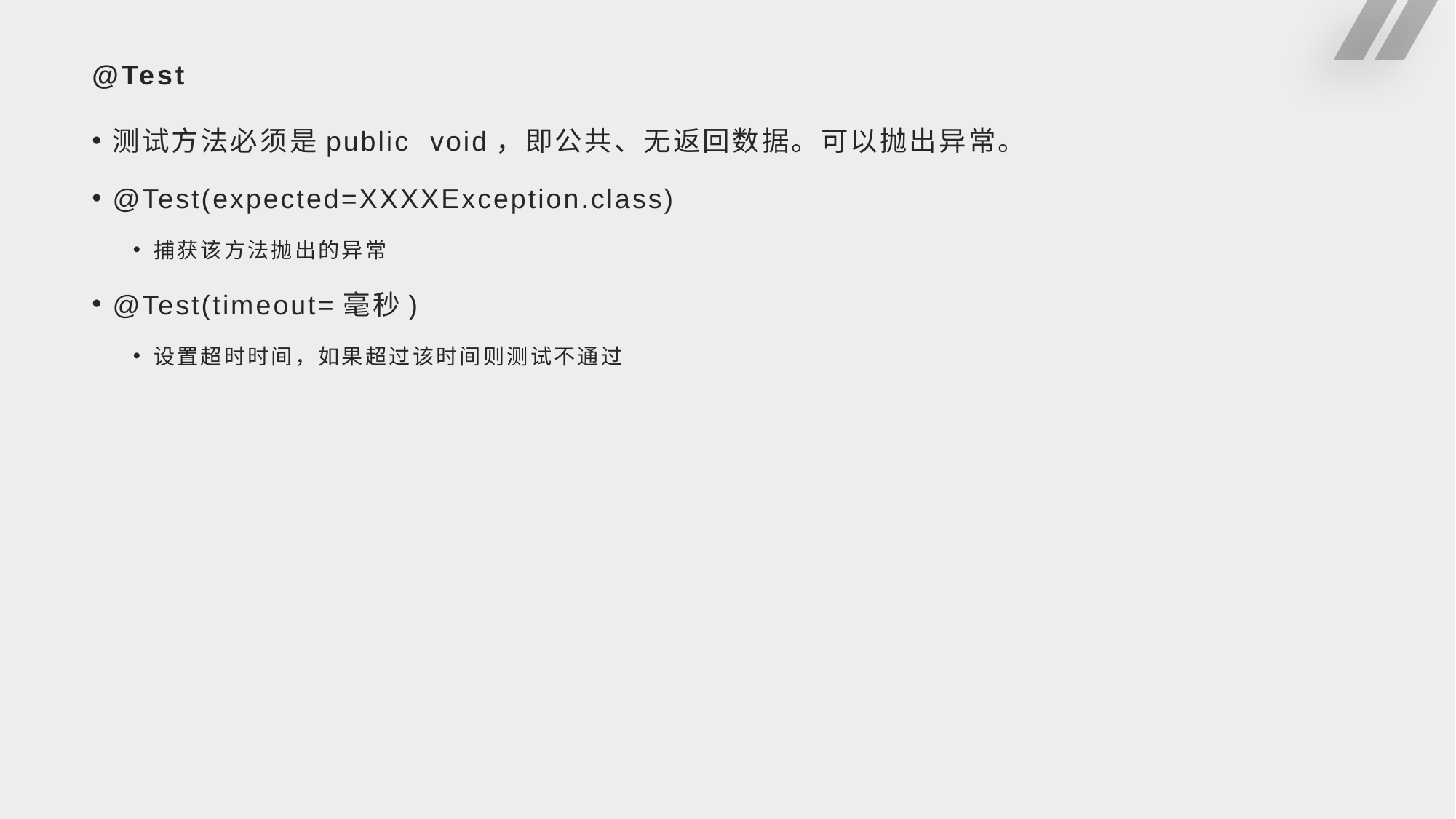

# @Test
测试方法必须是public  void，即公共、无返回数据。可以抛出异常。
@Test(expected=XXXXException.class)
捕获该方法抛出的异常
@Test(timeout=毫秒)
设置超时时间，如果超过该时间则测试不通过